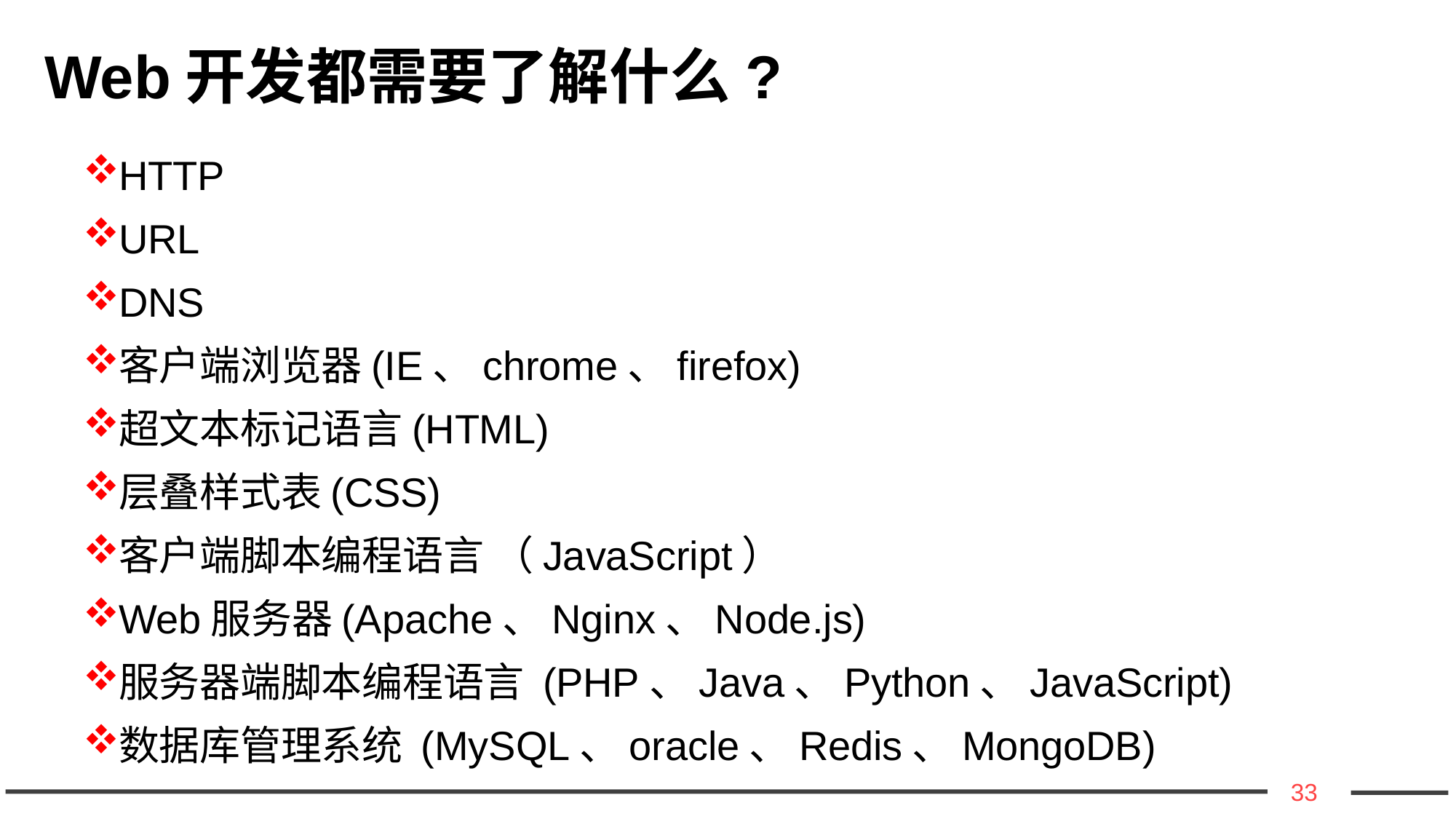

# Web开发都需要了解什么?

HTTP
URL
DNS
客户端浏览器(IE、chrome、firefox)
超文本标记语言(HTML)
层叠样式表(CSS)
客户端脚本编程语言 （JavaScript）
Web服务器(Apache、Nginx、Node.js)
服务器端脚本编程语言 (PHP、Java、Python、JavaScript)
数据库管理系统 (MySQL、oracle、Redis、MongoDB)